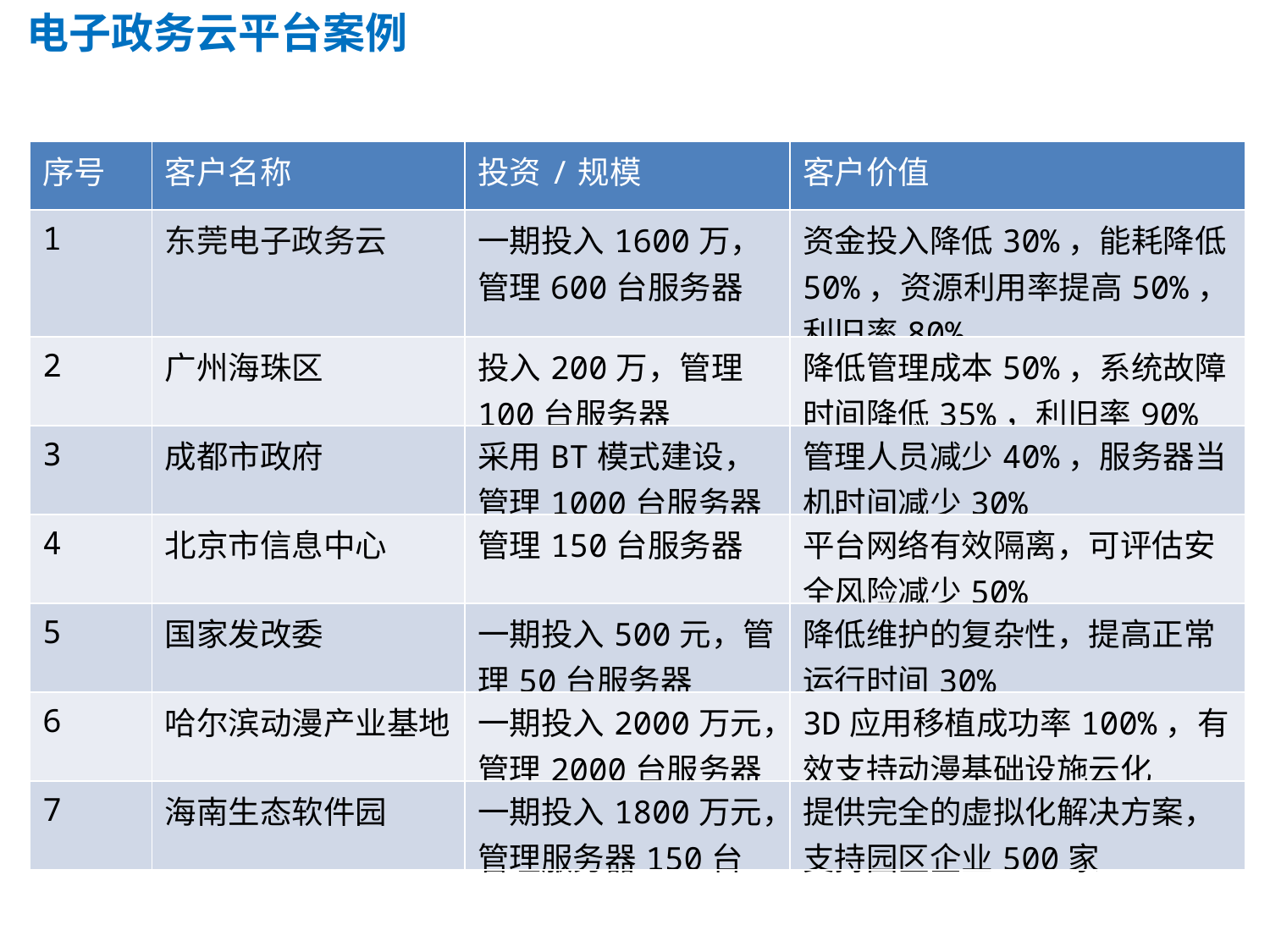

电子政务云平台案例
| 序号 | 客户名称 | 投资/规模 | 客户价值 |
| --- | --- | --- | --- |
| 1 | 东莞电子政务云 | 一期投入1600万，管理600台服务器 | 资金投入降低30%，能耗降低50%，资源利用率提高50%，利旧率80% |
| 2 | 广州海珠区 | 投入200万，管理100台服务器 | 降低管理成本50%，系统故障时间降低35%，利旧率90% |
| 3 | 成都市政府 | 采用BT模式建设，管理1000台服务器 | 管理人员减少40%，服务器当机时间减少30% |
| 4 | 北京市信息中心 | 管理150台服务器 | 平台网络有效隔离，可评估安全风险减少50% |
| 5 | 国家发改委 | 一期投入500元，管理50台服务器 | 降低维护的复杂性，提高正常运行时间30% |
| 6 | 哈尔滨动漫产业基地 | 一期投入2000万元，管理2000台服务器 | 3D应用移植成功率100%，有效支持动漫基础设施云化 |
| 7 | 海南生态软件园 | 一期投入1800万元，管理服务器150台 | 提供完全的虚拟化解决方案，支持园区企业500家 |